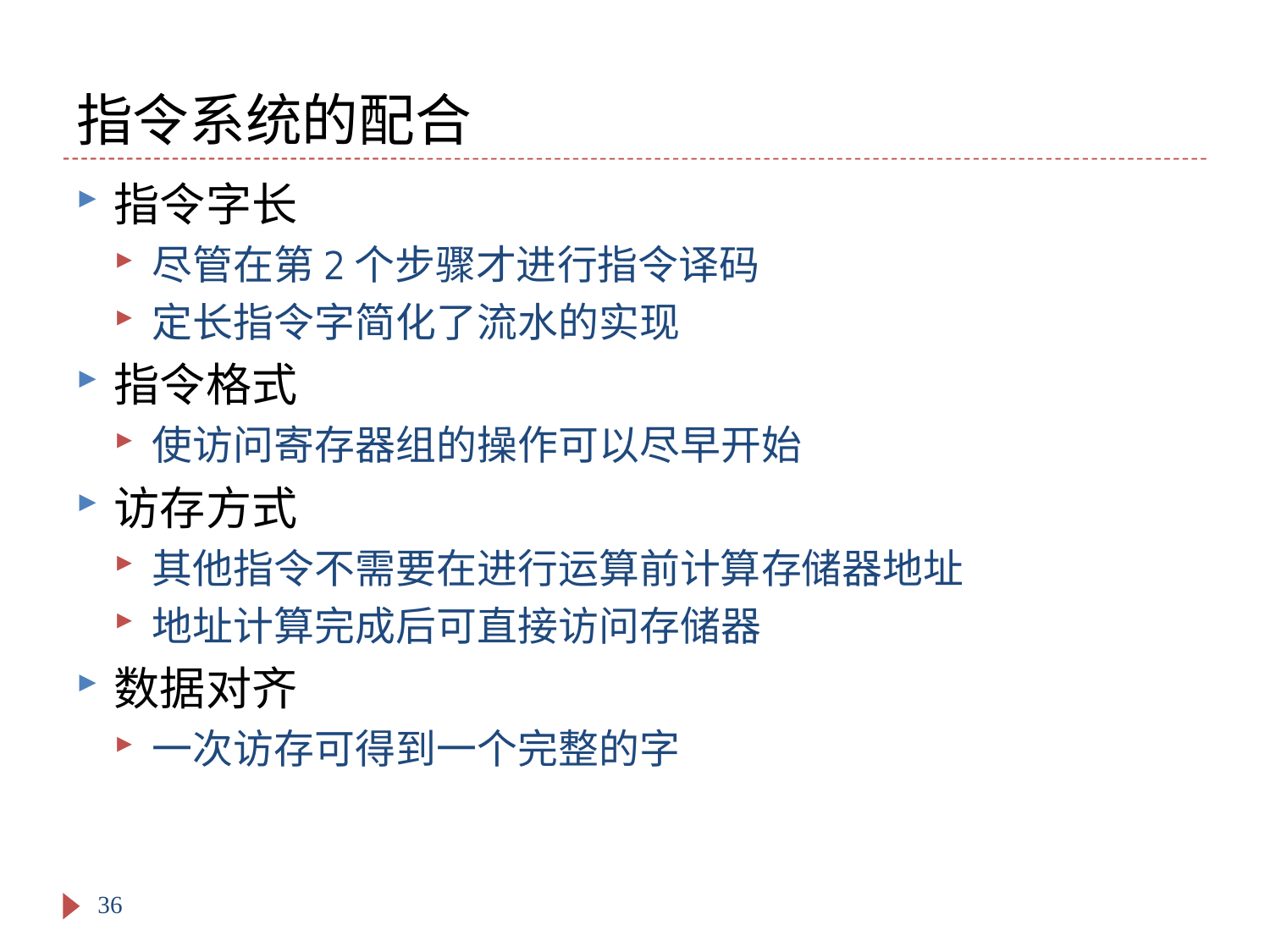

# 指令系统的配合
指令字长
尽管在第2个步骤才进行指令译码
定长指令字简化了流水的实现
指令格式
使访问寄存器组的操作可以尽早开始
访存方式
其他指令不需要在进行运算前计算存储器地址
地址计算完成后可直接访问存储器
数据对齐
一次访存可得到一个完整的字

36